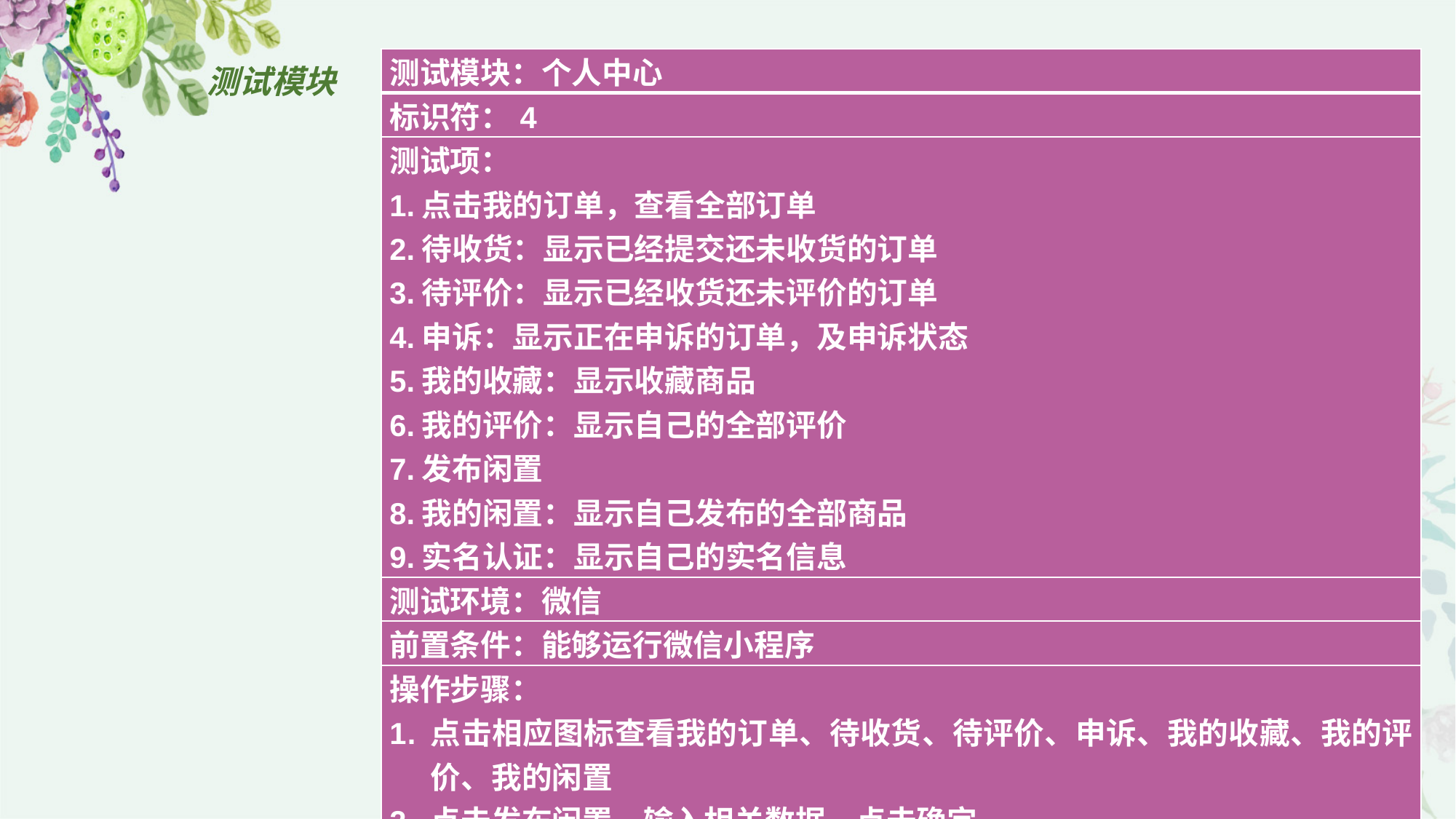

| 测试模块：个人中心 |
| --- |
| 标识符：4 |
| 测试项： 1.点击我的订单，查看全部订单 2.待收货：显示已经提交还未收货的订单 3.待评价：显示已经收货还未评价的订单 4.申诉：显示正在申诉的订单，及申诉状态 5.我的收藏：显示收藏商品 6.我的评价：显示自己的全部评价 7.发布闲置 8.我的闲置：显示自己发布的全部商品 9.实名认证：显示自己的实名信息 |
| 测试环境：微信 |
| 前置条件：能够运行微信小程序 |
| 操作步骤： 点击相应图标查看我的订单、待收货、待评价、申诉、我的收藏、我的评价、我的闲置 点击发布闲置，输入相关数据，点击确定 点击实名认证，输入相关数据，点击确定 |
# 测试模块